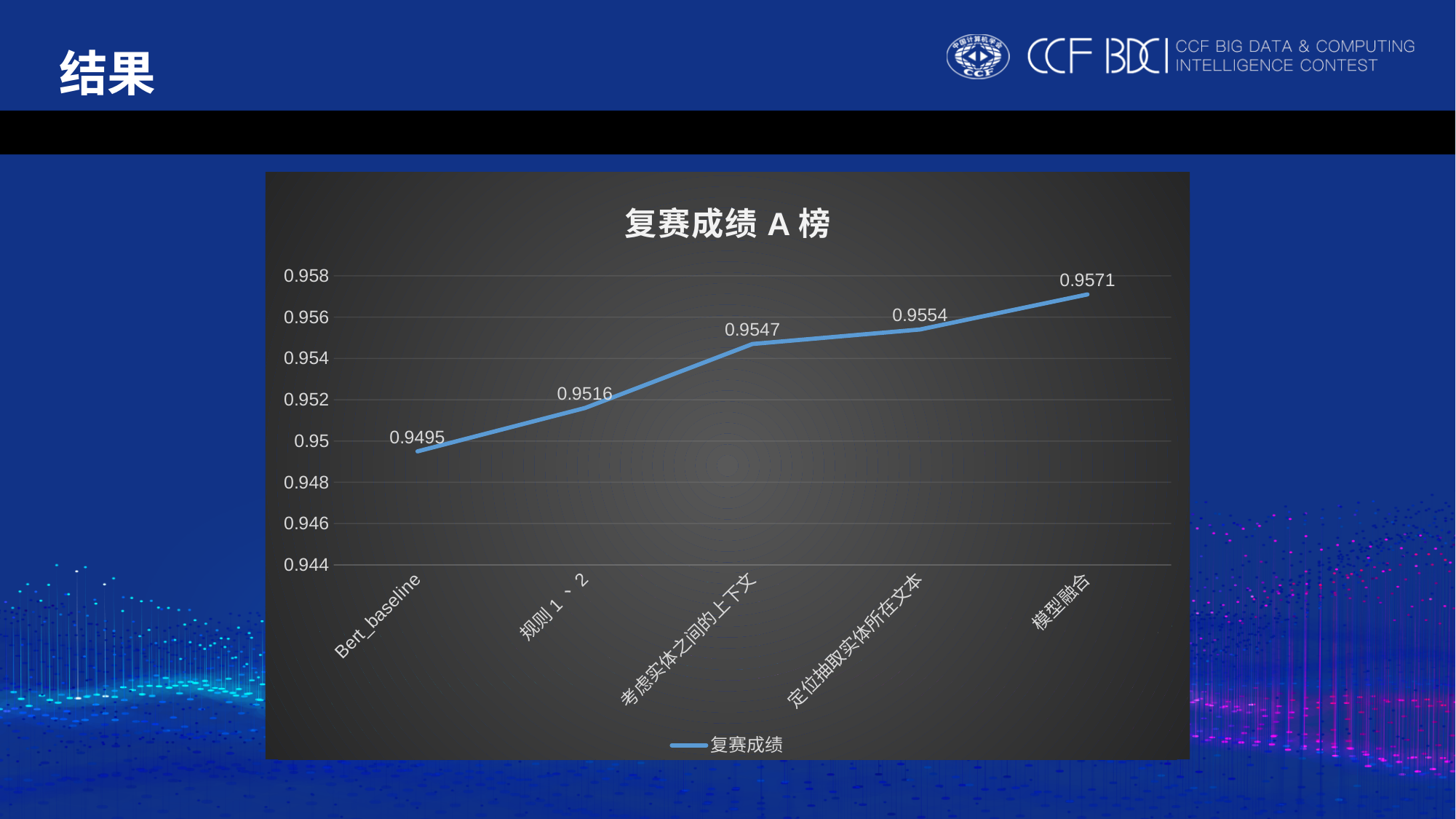

结果

### Chart: 复赛成绩A榜

| Category | 复赛成绩 |
|---|---|
| Bert_baseline | 0.9495 |
| 规则1、2 | 0.9516 |
| 考虑实体之间的上下文 | 0.9547 |
| 定位抽取实体所在文本 | 0.9554 |
| 模型融合 | 0.9571 |